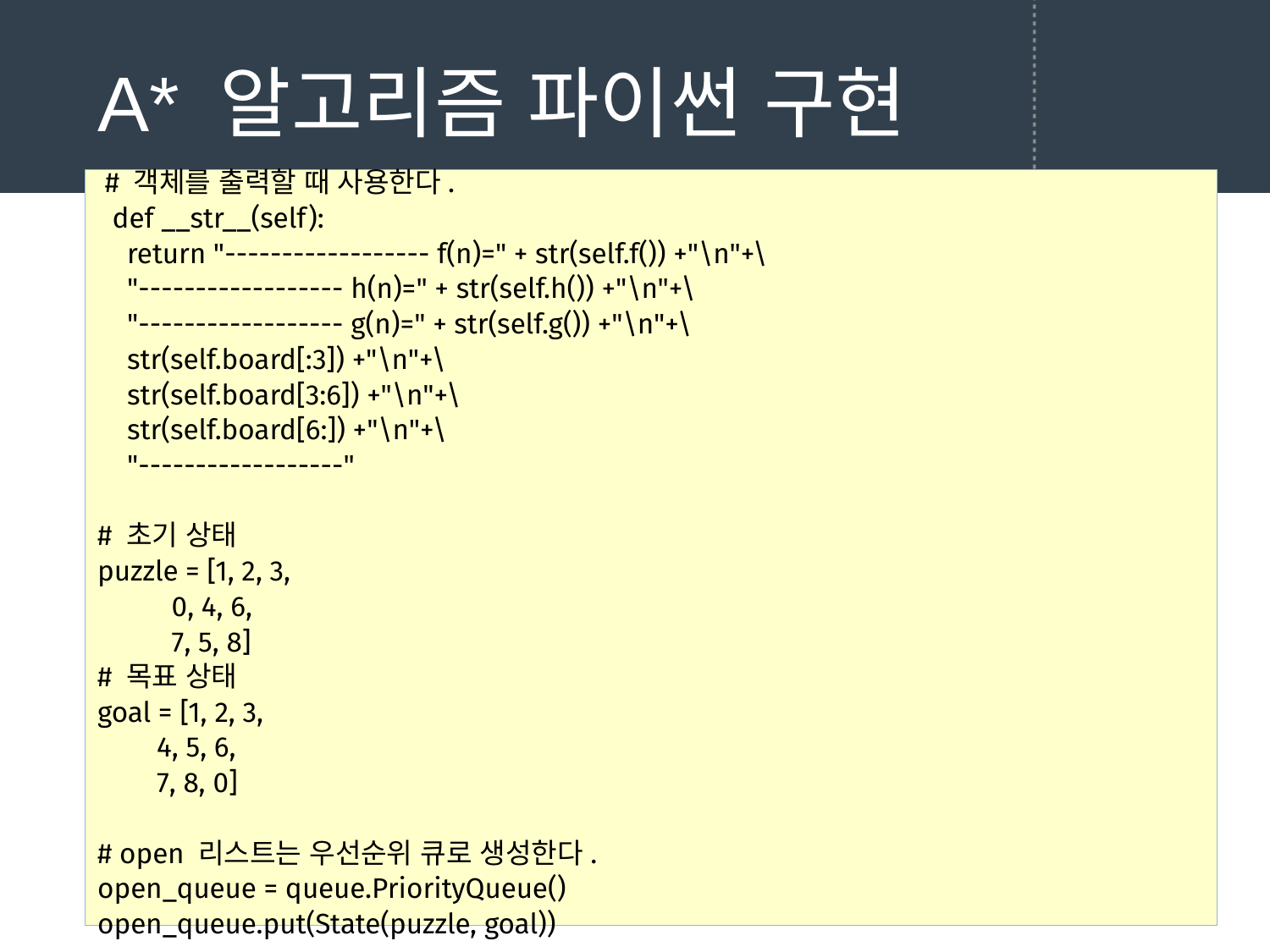

# A* 알고리즘 파이썬 구현
 # 객체를 출력할 때 사용한다.
  def __str__(self):
    return "------------------ f(n)=" + str(self.f()) +"\n"+\
    "------------------ h(n)=" + str(self.h()) +"\n"+\
    "------------------ g(n)=" + str(self.g()) +"\n"+\
    str(self.board[:3]) +"\n"+\
    str(self.board[3:6]) +"\n"+\
    str(self.board[6:]) +"\n"+\
    "------------------"

# 초기 상태
puzzle = [1, 2, 3,
          0, 4, 6,
          7, 5, 8]
# 목표 상태
goal = [1, 2, 3,
        4, 5, 6,
        7, 8, 0]

# open 리스트는 우선순위 큐로 생성한다.
open_queue = queue.PriorityQueue()
open_queue.put(State(puzzle, goal))